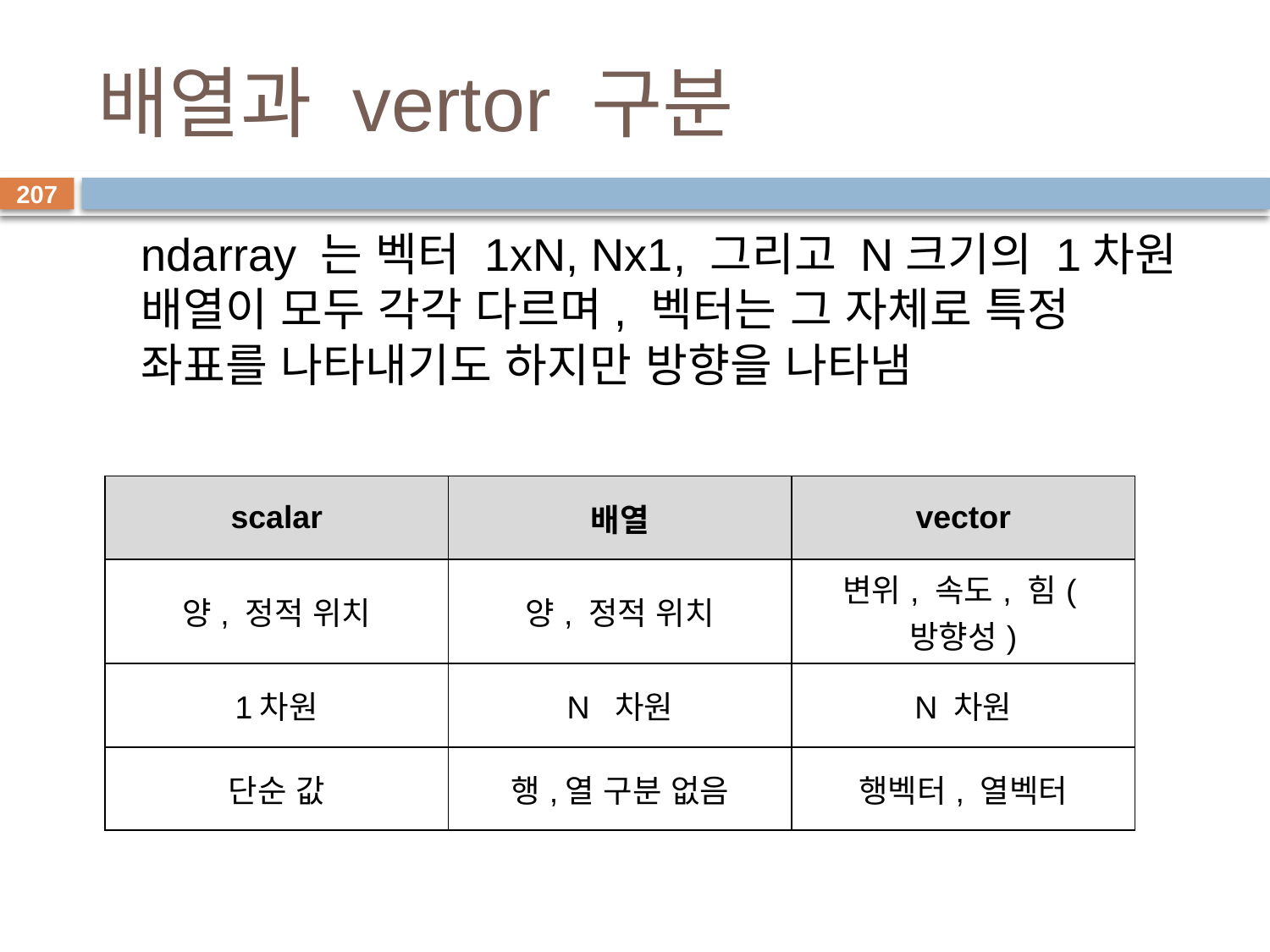

# 배열과 vertor 구분
207
ndarray 는 벡터 1xN, Nx1, 그리고 N크기의 1차원 배열이 모두 각각 다르며, 벡터는 그 자체로 특정 좌표를 나타내기도 하지만 방향을 나타냄

| scalar | 배열 | vector |
| --- | --- | --- |
| 양, 정적 위치 | 양, 정적 위치 | 변위, 속도, 힘(방향성) |
| 1차원 | N 차원 | N 차원 |
| 단순 값 | 행,열 구분 없음 | 행벡터, 열벡터 |